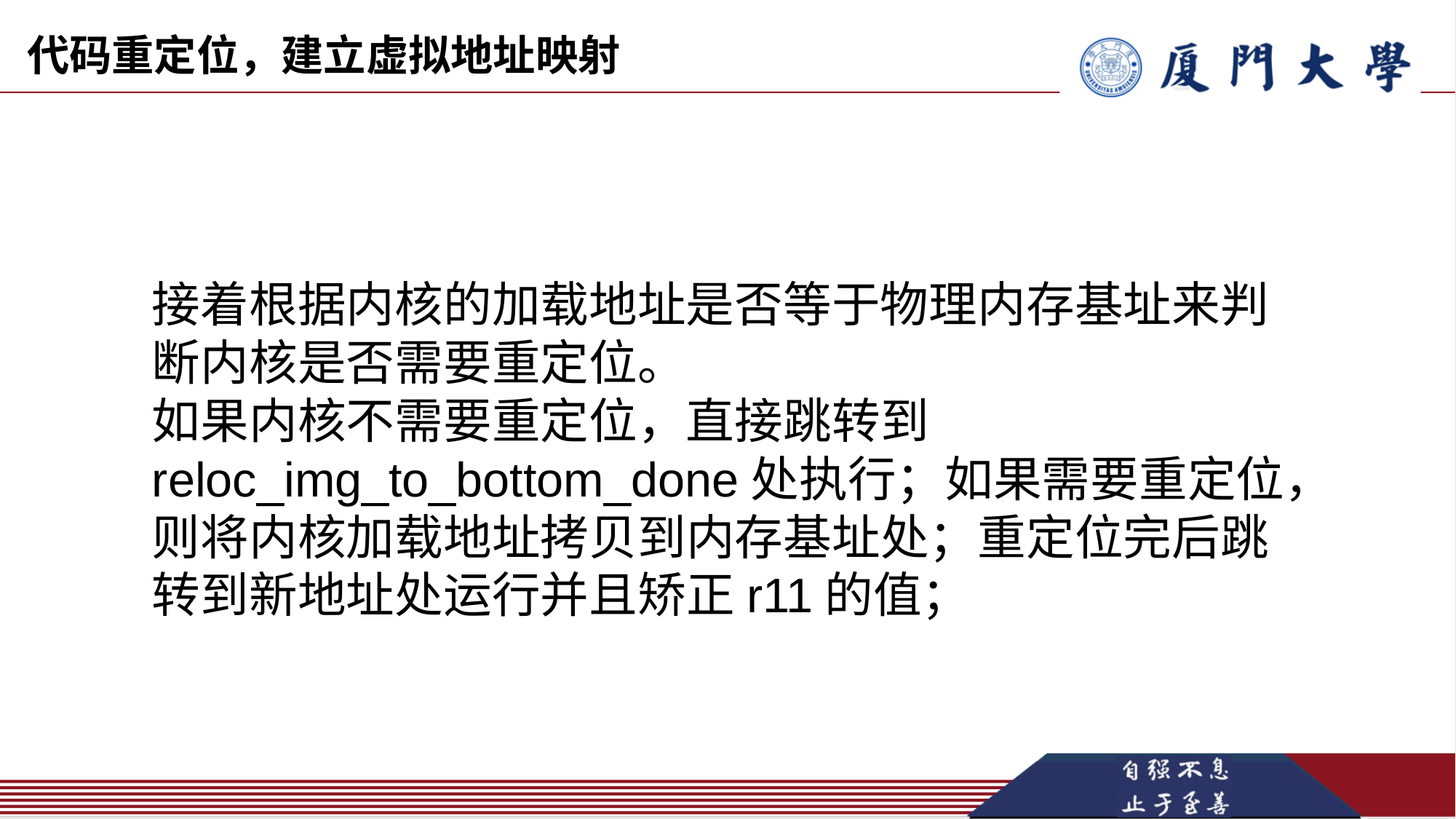

代码重定位，建立虚拟地址映射
接着根据内核的加载地址是否等于物理内存基址来判断内核是否需要重定位。
如果内核不需要重定位，直接跳转到reloc_img_to_bottom_done处执行；如果需要重定位，则将内核加载地址拷贝到内存基址处；重定位完后跳转到新地址处运行并且矫正r11的值；